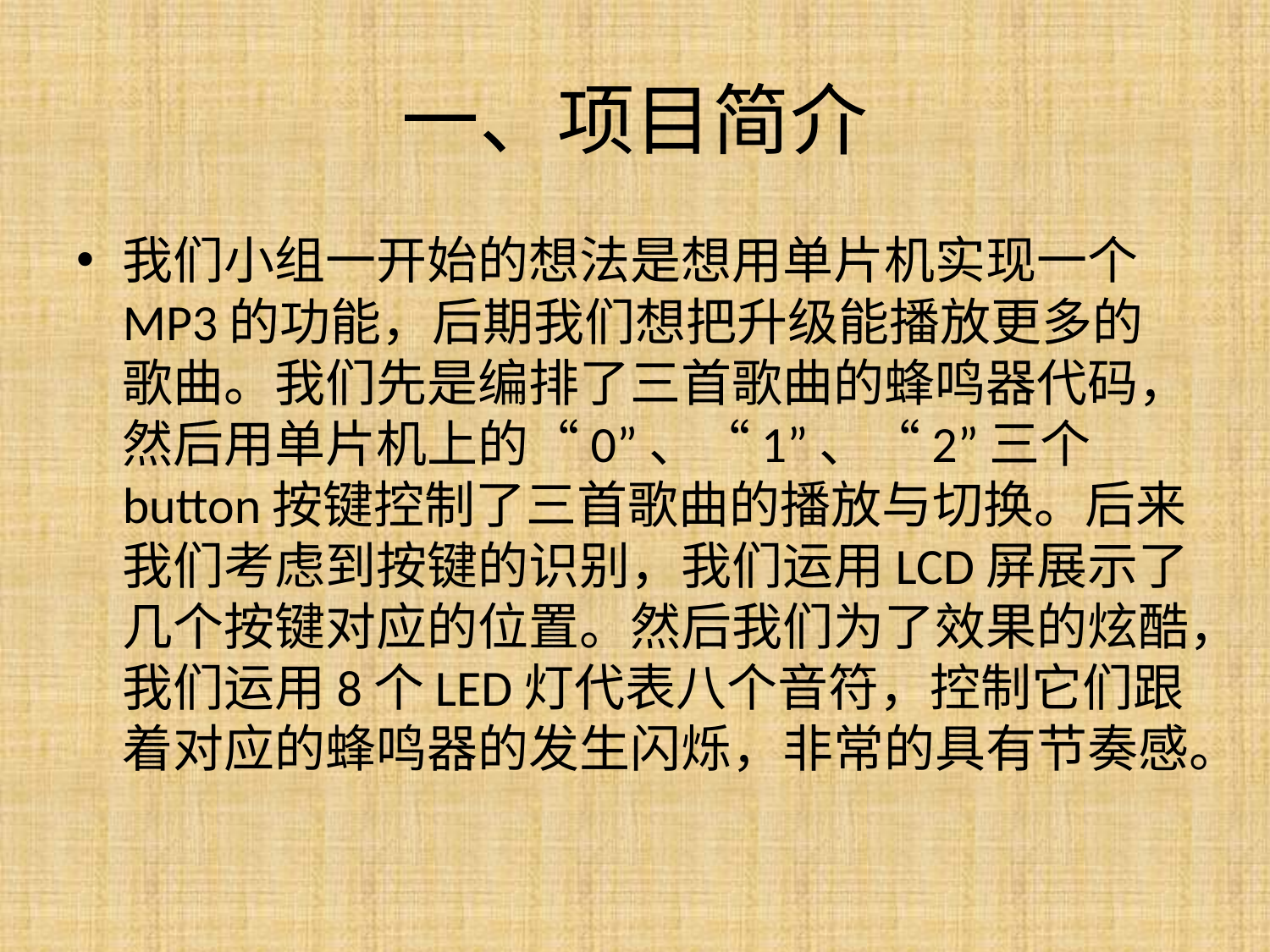

# 一、项目简介
我们小组一开始的想法是想用单片机实现一个MP3的功能，后期我们想把升级能播放更多的歌曲。我们先是编排了三首歌曲的蜂鸣器代码，然后用单片机上的“0”、“1”、“2”三个button按键控制了三首歌曲的播放与切换。后来我们考虑到按键的识别，我们运用LCD屏展示了几个按键对应的位置。然后我们为了效果的炫酷，我们运用8个LED灯代表八个音符，控制它们跟着对应的蜂鸣器的发生闪烁，非常的具有节奏感。